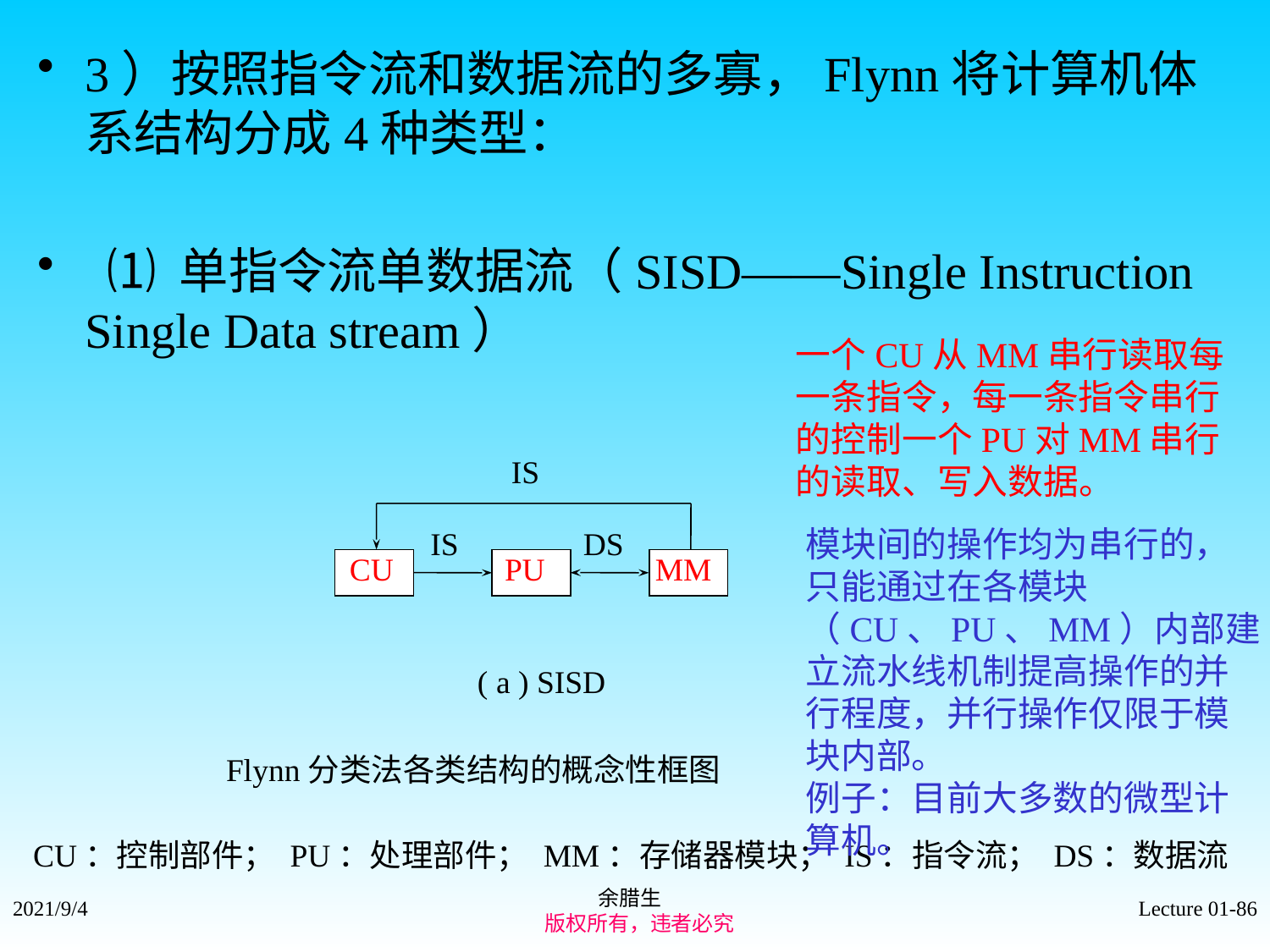

3）按照指令流和数据流的多寡，Flynn将计算机体系结构分成4种类型：

  ⑴ 单指令流单数据流（SISD——Single Instruction Single Data stream）

一个CU从MM串行读取每一条指令，每一条指令串行的控制一个PU对MM串行的读取、写入数据。
IS
IS
DS
CU
PU
MM

模块间的操作均为串行的，只能通过在各模块（CU、PU、MM）内部建立流水线机制提高操作的并行程度，并行操作仅限于模块内部。
例子：目前大多数的微型计算机。
( a ) SISD
  Flynn分类法各类结构的概念性框图

CU：控制部件； PU：处理部件； MM：存储器模块； IS：指令流； DS：数据流

余腊生
 版权所有，违者必究
2021/9/4
Lecture 01-86